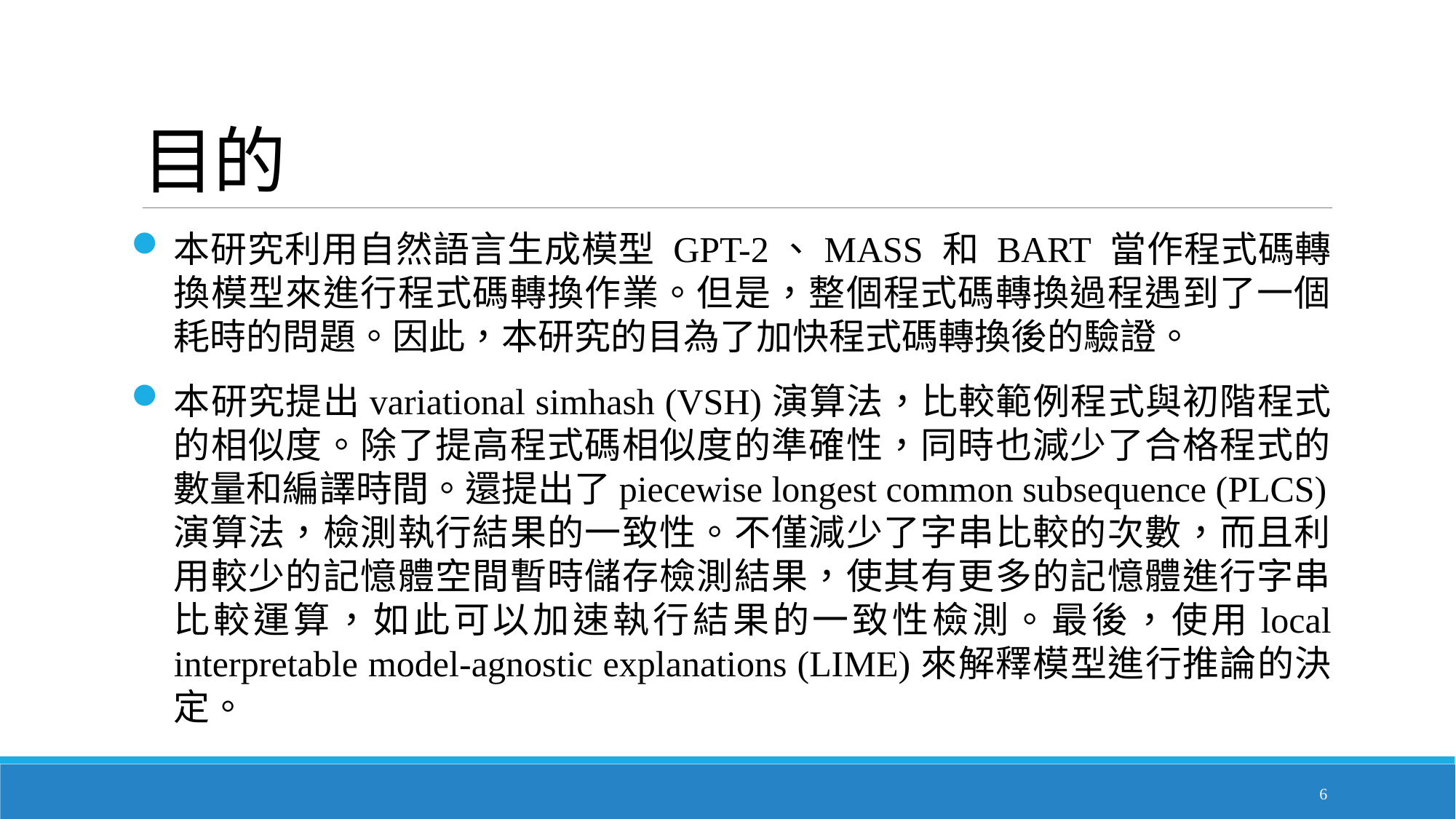

# 目的
本研究利用自然語言生成模型 GPT-2、MASS 和 BART 當作程式碼轉換模型來進行程式碼轉換作業。但是，整個程式碼轉換過程遇到了一個耗時的問題。因此，本研究的目為了加快程式碼轉換後的驗證。
本研究提出variational simhash (VSH)演算法，比較範例程式與初階程式的相似度。除了提高程式碼相似度的準確性，同時也減少了合格程式的數量和編譯時間。還提出了piecewise longest common subsequence (PLCS)演算法，檢測執行結果的一致性。不僅減少了字串比較的次數，而且利用較少的記憶體空間暫時儲存檢測結果，使其有更多的記憶體進行字串比較運算，如此可以加速執行結果的一致性檢測。最後，使用local interpretable model-agnostic explanations (LIME)來解釋模型進行推論的決定。

6